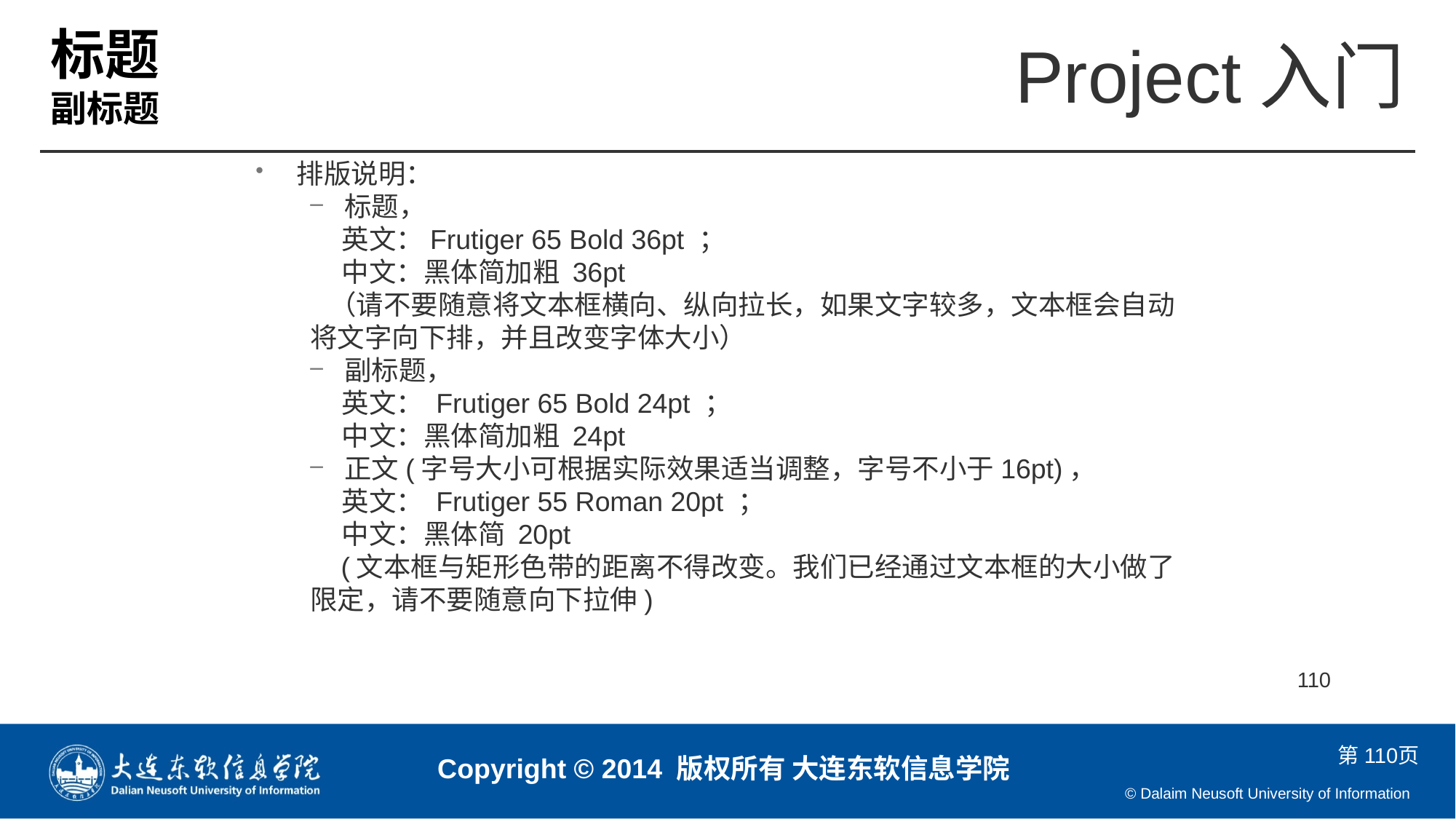

# 标题 副标题
排版说明：
标题，
    英文：Frutiger 65 Bold 36pt ；
    中文：黑体简加粗 36pt
  （请不要随意将文本框横向、纵向拉长，如果文字较多，文本框会自动将文字向下排，并且改变字体大小）
副标题，
    英文： Frutiger 65 Bold 24pt ；
    中文：黑体简加粗 24pt
正文(字号大小可根据实际效果适当调整，字号不小于16pt)，
    英文： Frutiger 55 Roman 20pt ；
    中文：黑体简 20pt
    (文本框与矩形色带的距离不得改变。我们已经通过文本框的大小做了限定，请不要随意向下拉伸)
2014/9/10
110